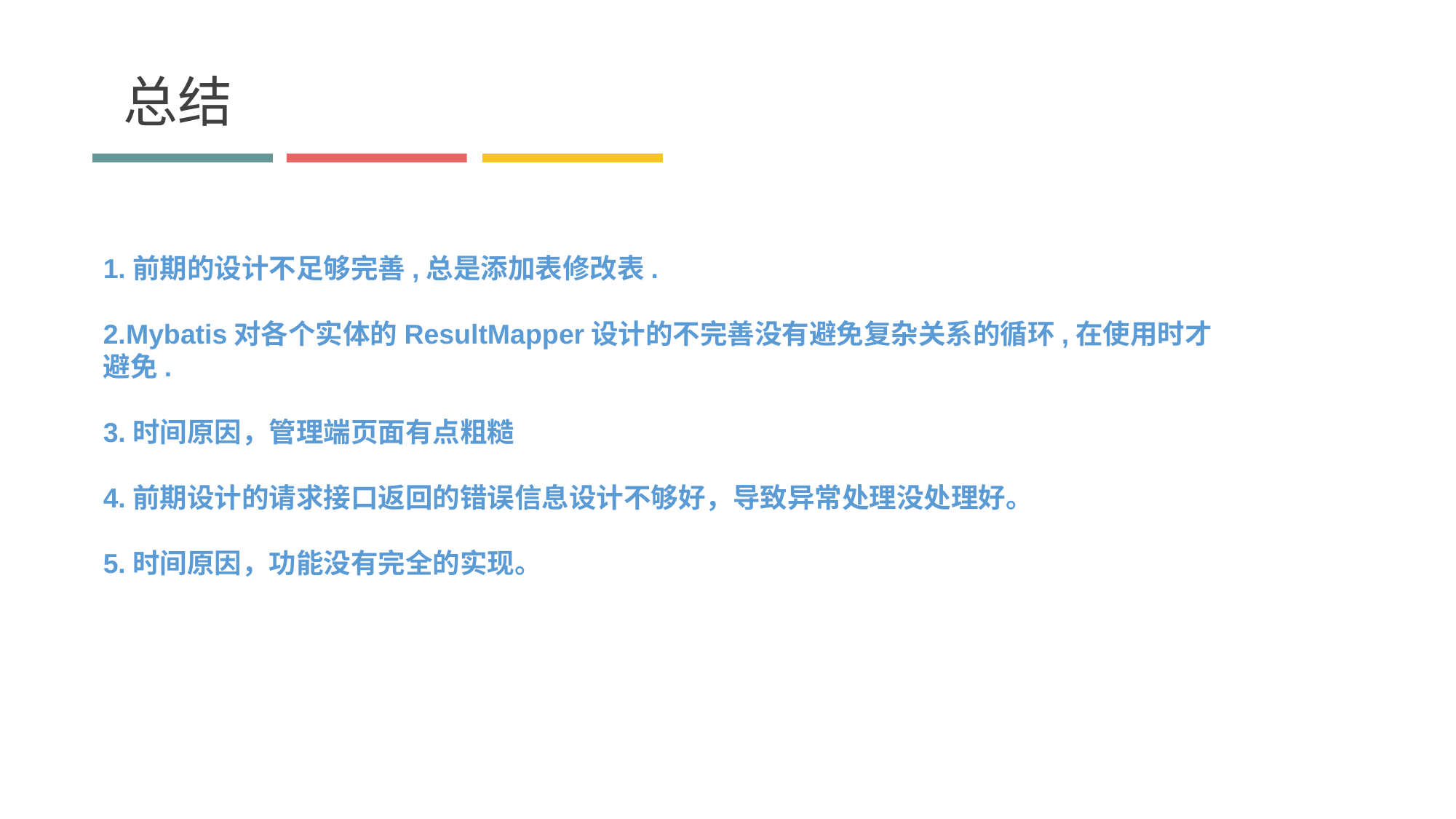

总结

1.前期的设计不足够完善,总是添加表修改表.

2.Mybatis对各个实体的ResultMapper设计的不完善没有避免复杂关系的循环,在使用时才避免.

3.时间原因，管理端页面有点粗糙

4.前期设计的请求接口返回的错误信息设计不够好，导致异常处理没处理好。

5.时间原因，功能没有完全的实现。